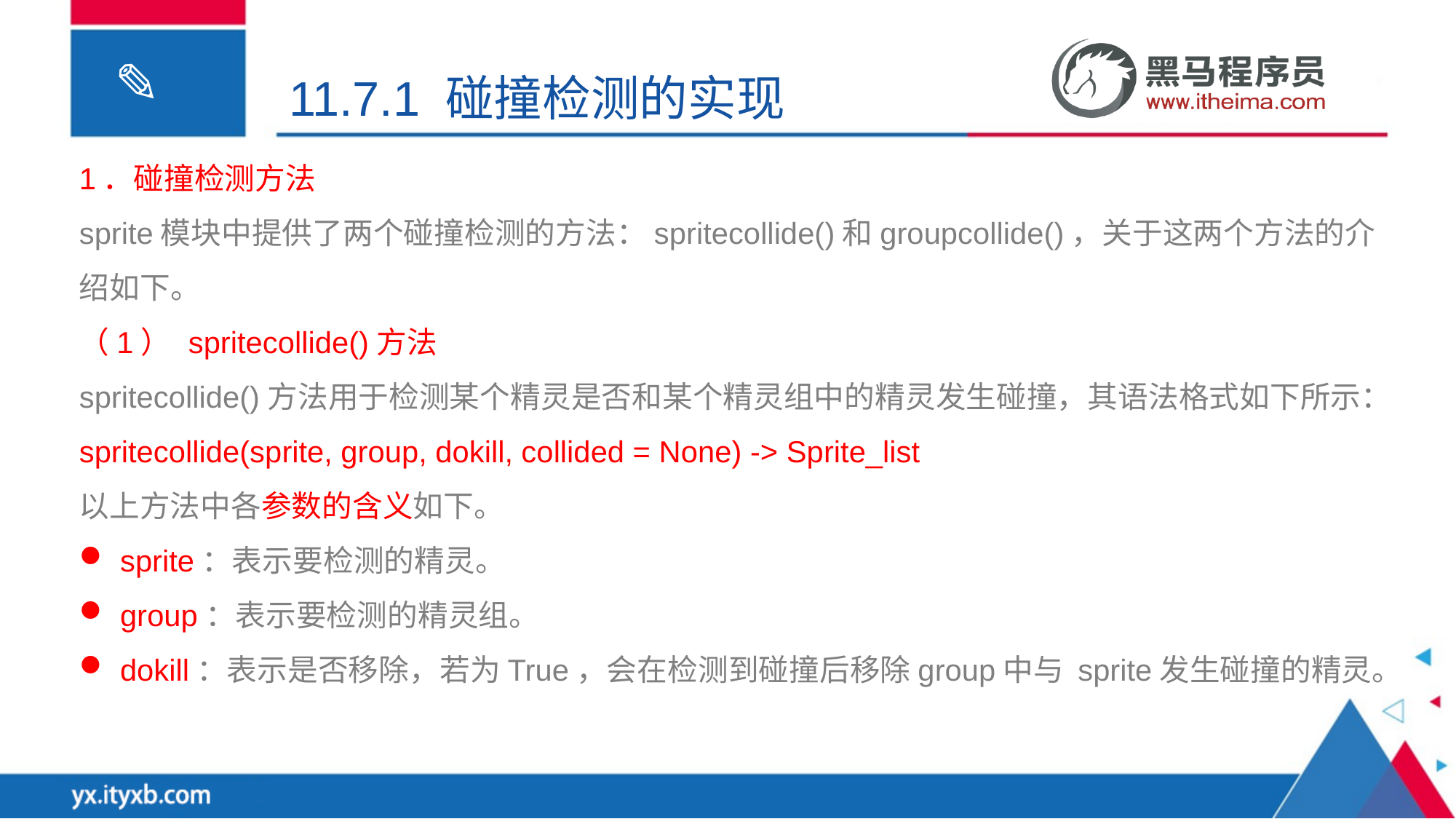

11.7.1 碰撞检测的实现
1．碰撞检测方法
sprite模块中提供了两个碰撞检测的方法：spritecollide()和groupcollide()，关于这两个方法的介绍如下。
（1）	spritecollide()方法
spritecollide()方法用于检测某个精灵是否和某个精灵组中的精灵发生碰撞，其语法格式如下所示：
spritecollide(sprite, group, dokill, collided = None) -> Sprite_list
以上方法中各参数的含义如下。
sprite：表示要检测的精灵。
group：表示要检测的精灵组。
dokill：表示是否移除，若为True，会在检测到碰撞后移除group中与 sprite发生碰撞的精灵。